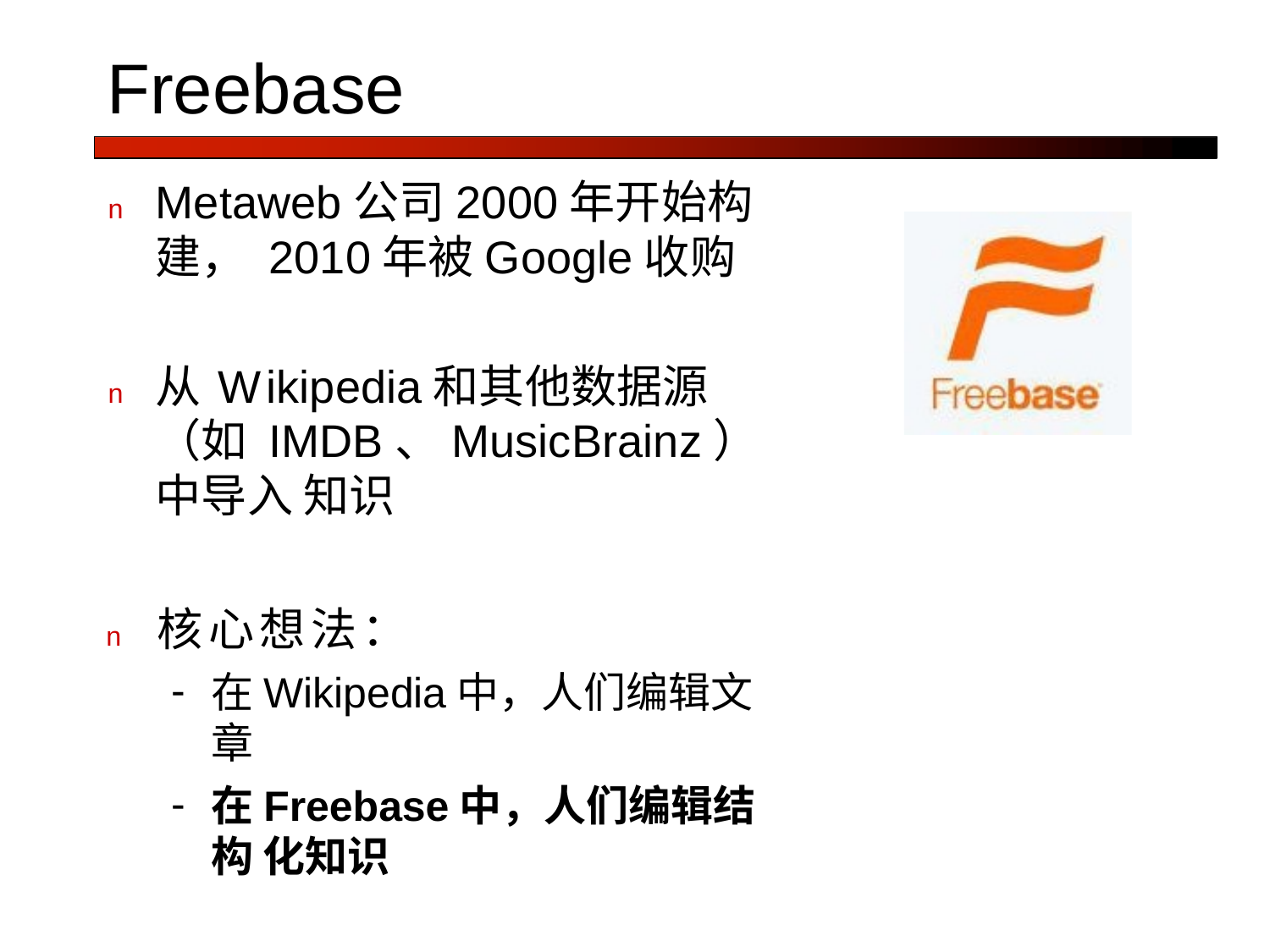

# Freebase

n	Metaweb公司2000年开始构建， 2010年被Google收购

n	从Wikipedia和其他数据源（如 IMDB、MusicBrainz）中导入 知识

n	核心想法：

在Wikipedia中，人们编辑文章

在Freebase中，人们编辑结构 化知识